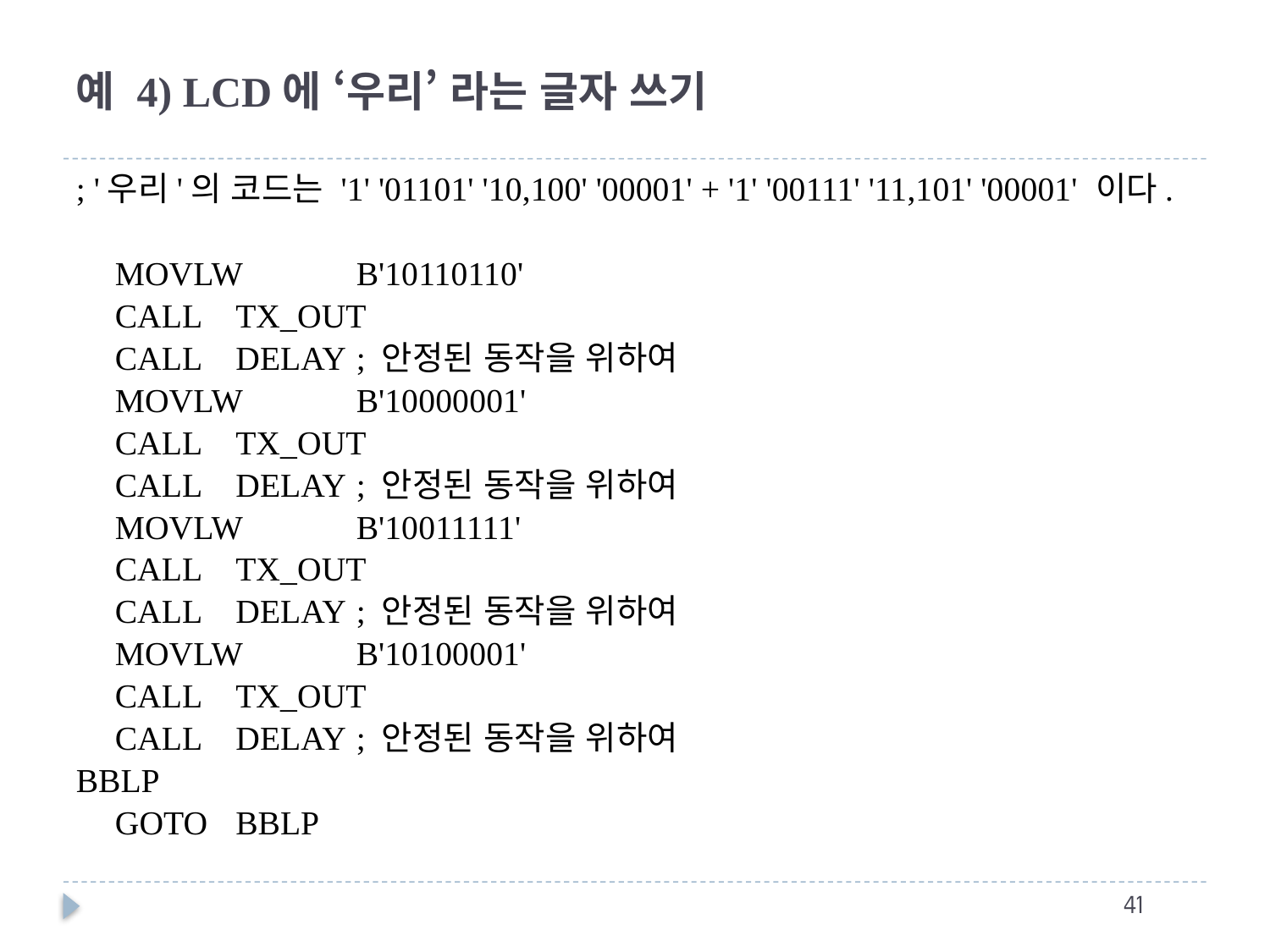

# 예 4) LCD에 ‘우리’ 라는 글자 쓰기
; '우리'의 코드는 '1' '01101' '10,100' '00001' + '1' '00111' '11,101' '00001' 이다.

		MOVLW	B'10110110'
		CALL		TX_OUT
		CALL		DELAY		; 안정된 동작을 위하여
		MOVLW	B'10000001'
		CALL		TX_OUT
		CALL		DELAY		; 안정된 동작을 위하여
		MOVLW	B'10011111'
		CALL		TX_OUT
		CALL		DELAY		; 안정된 동작을 위하여
		MOVLW	B'10100001'
		CALL		TX_OUT
		CALL		DELAY		; 안정된 동작을 위하여
BBLP
		GOTO		BBLP

41